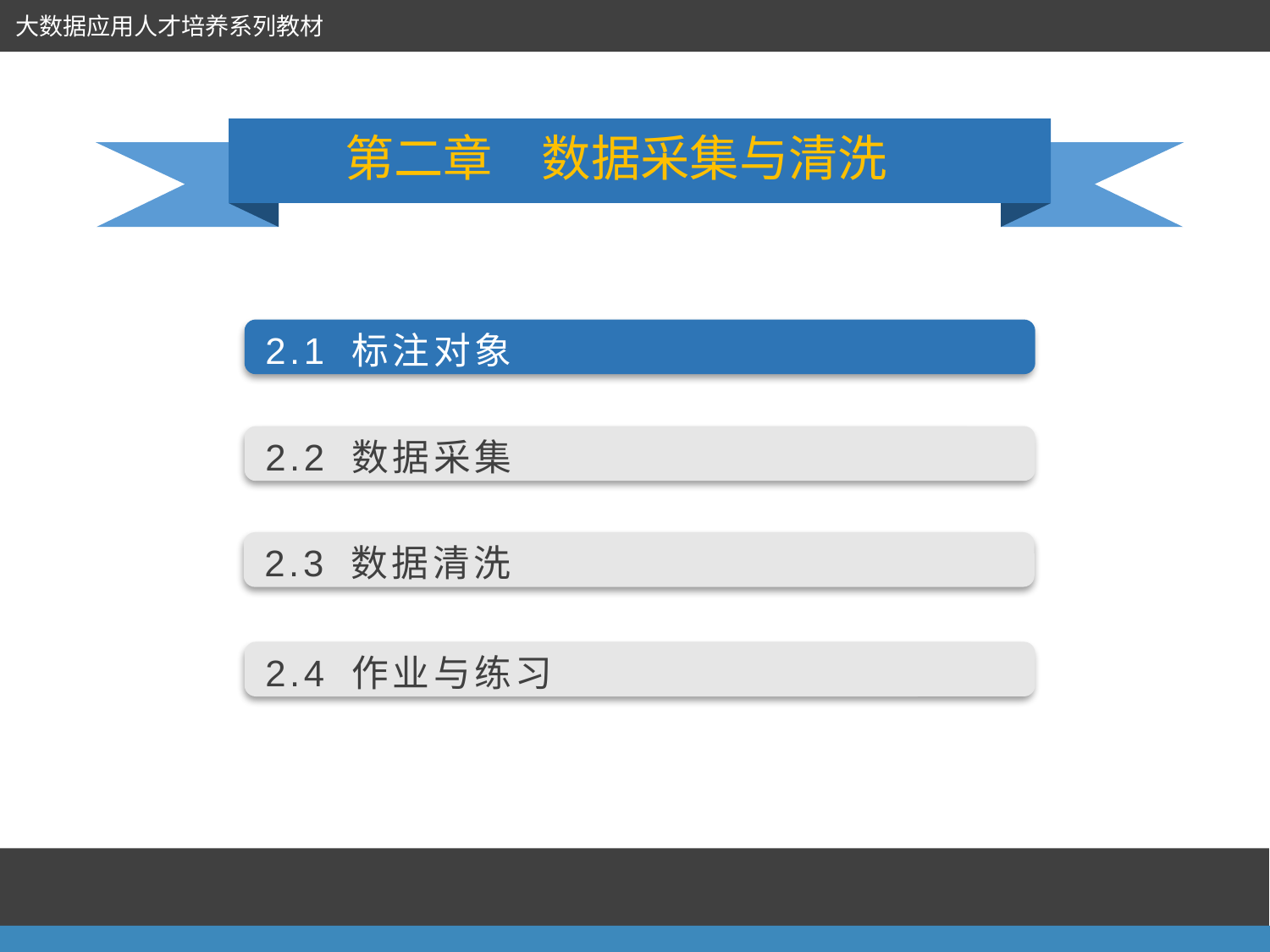

大数据应用人才培养系列教材

第二章　数据采集与清洗

2.1 标注对象

2.2 数据采集

2.3 数据清洗

2.4 作业与练习